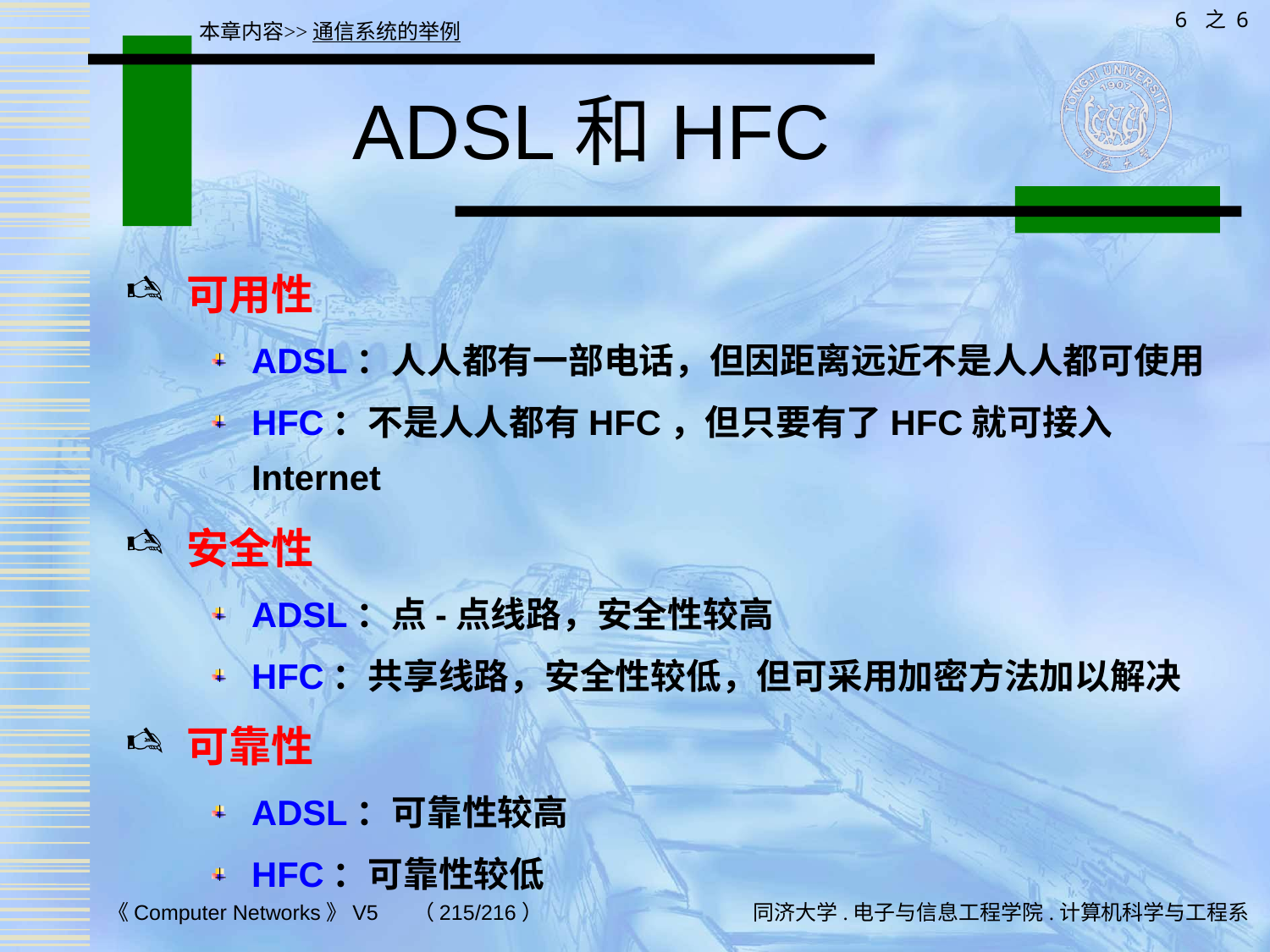

6 之 6
本章内容>>通信系统的举例
# ADSL和HFC
可用性
ADSL：人人都有一部电话，但因距离远近不是人人都可使用
HFC：不是人人都有HFC，但只要有了HFC就可接入Internet
安全性
ADSL：点-点线路，安全性较高
HFC：共享线路，安全性较低，但可采用加密方法加以解决
可靠性
ADSL：可靠性较高
HFC：可靠性较低